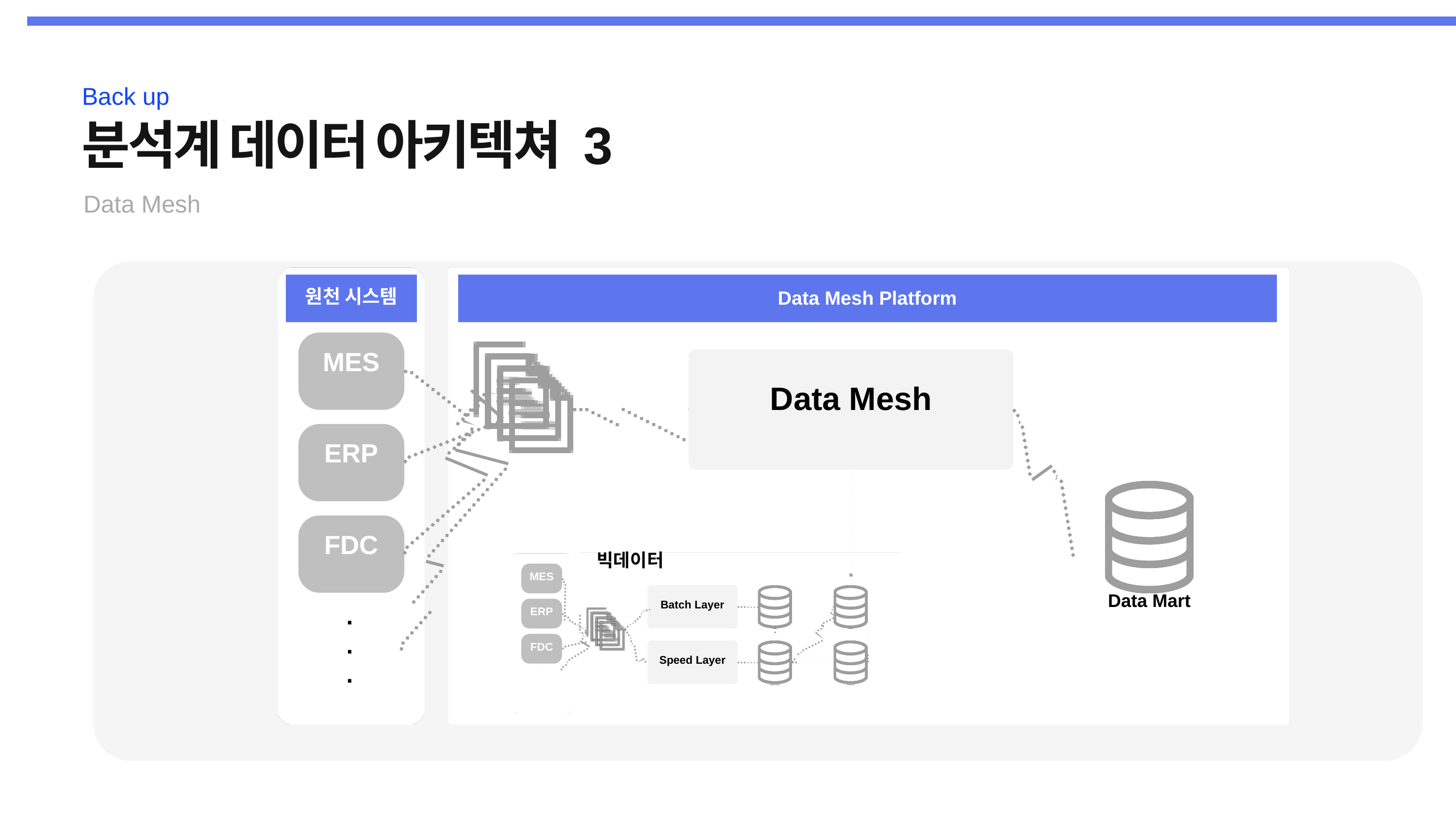

Back up

분석계 데이터 아키텍쳐 3

Data Mesh

원천 시스템

Data Mesh Platform

MES

Data Mesh

ERP

FDC

빅데이터

MES

Batch Layer

Data Mart

ERP

.
.
.

Staging

Data Mart

FDC

Speed Layer

.
.
.

Operation Data Store

Data Warehouse